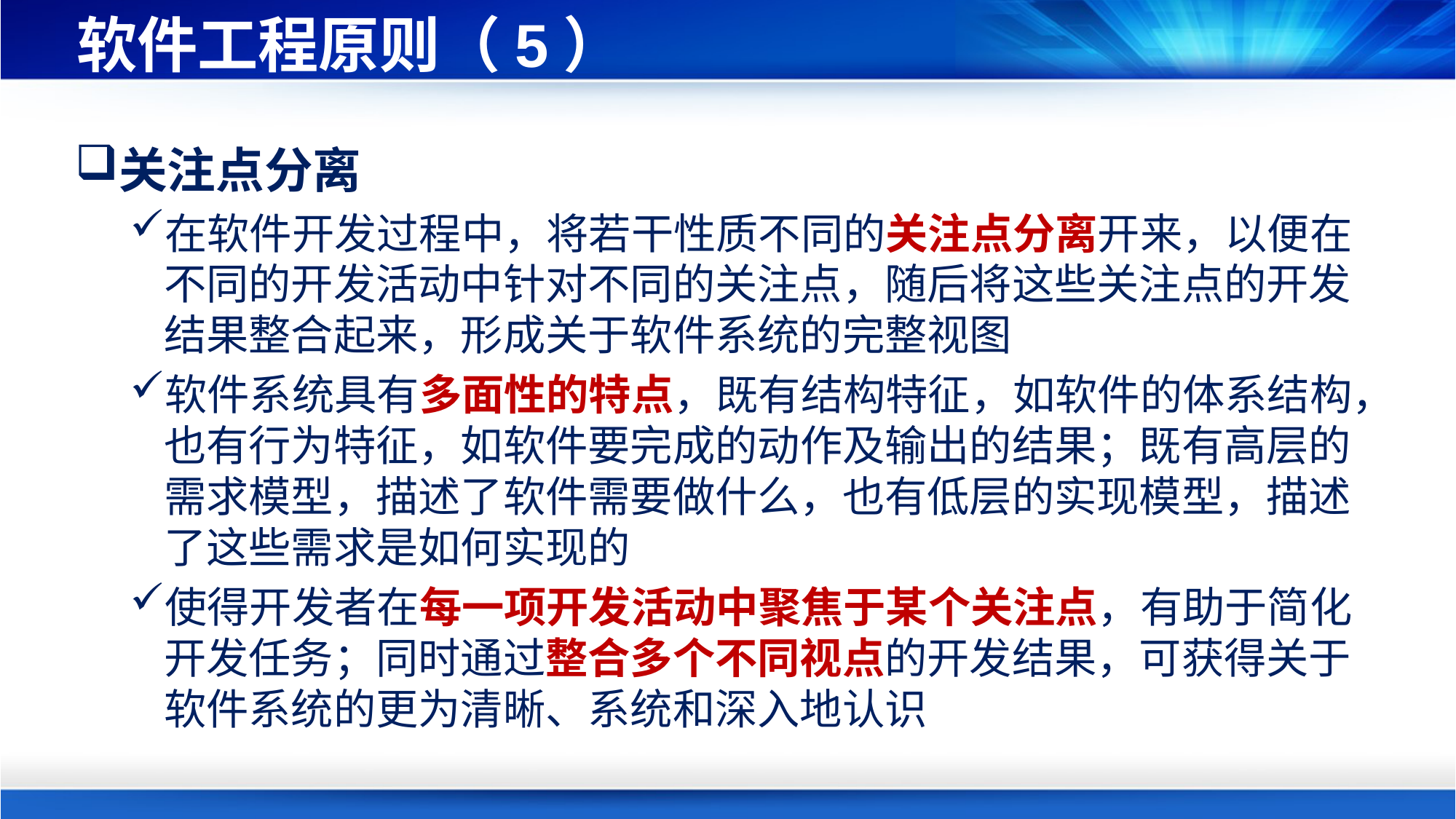

# 软件工程原则（5）
关注点分离
在软件开发过程中，将若干性质不同的关注点分离开来，以便在不同的开发活动中针对不同的关注点，随后将这些关注点的开发结果整合起来，形成关于软件系统的完整视图
软件系统具有多面性的特点，既有结构特征，如软件的体系结构，也有行为特征，如软件要完成的动作及输出的结果；既有高层的需求模型，描述了软件需要做什么，也有低层的实现模型，描述了这些需求是如何实现的
使得开发者在每一项开发活动中聚焦于某个关注点，有助于简化开发任务；同时通过整合多个不同视点的开发结果，可获得关于软件系统的更为清晰、系统和深入地认识